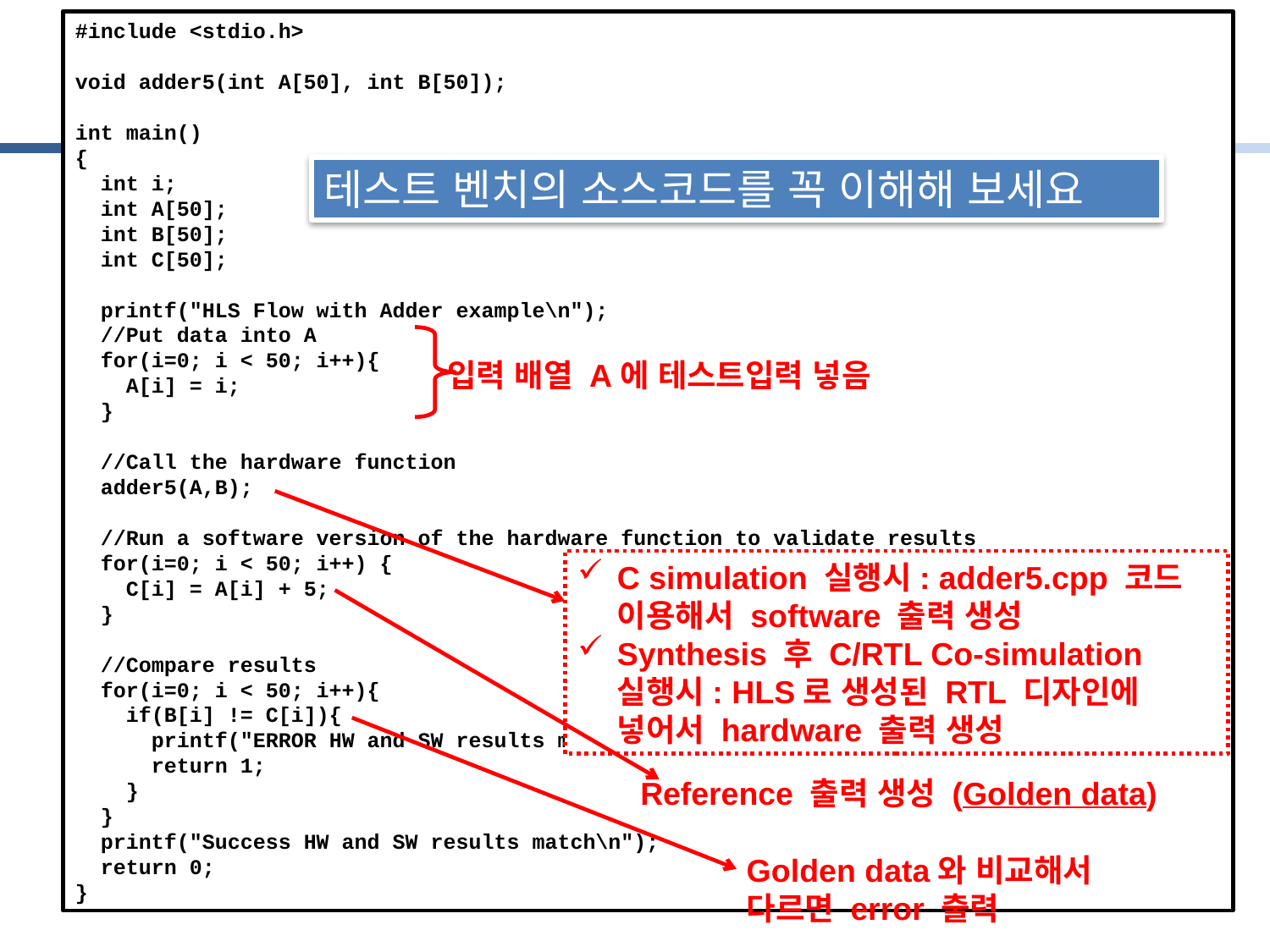

#include <stdio.h>

void adder5(int A[50], int B[50]);

int main()
{
  int i;
  int A[50];
  int B[50];
  int C[50];

  printf("HLS Flow with Adder example\n");
  //Put data into A
  for(i=0; i < 50; i++){
    A[i] = i;
  }

  //Call the hardware function
  adder5(A,B);

  //Run a software version of the hardware function to validate results
  for(i=0; i < 50; i++) {
    C[i] = A[i] + 5;
  }

  //Compare results
  for(i=0; i < 50; i++){
    if(B[i] != C[i]){
      printf("ERROR HW and SW results mismatch\n");
      return 1;
    }
  }
  printf("Success HW and SW results match\n");
  return 0;
}
테스트 벤치의 소스코드를 꼭 이해해 보세요

입력 배열 A에 테스트입력 넣음
C simulation 실행시: adder5.cpp 코드 이용해서 software 출력 생성
Synthesis 후 C/RTL Co-simulation 실행시: HLS로 생성된 RTL 디자인에 넣어서 hardware 출력 생성
Reference 출력 생성 (Golden data)
Golden data와 비교해서 다르면 error 출력
14